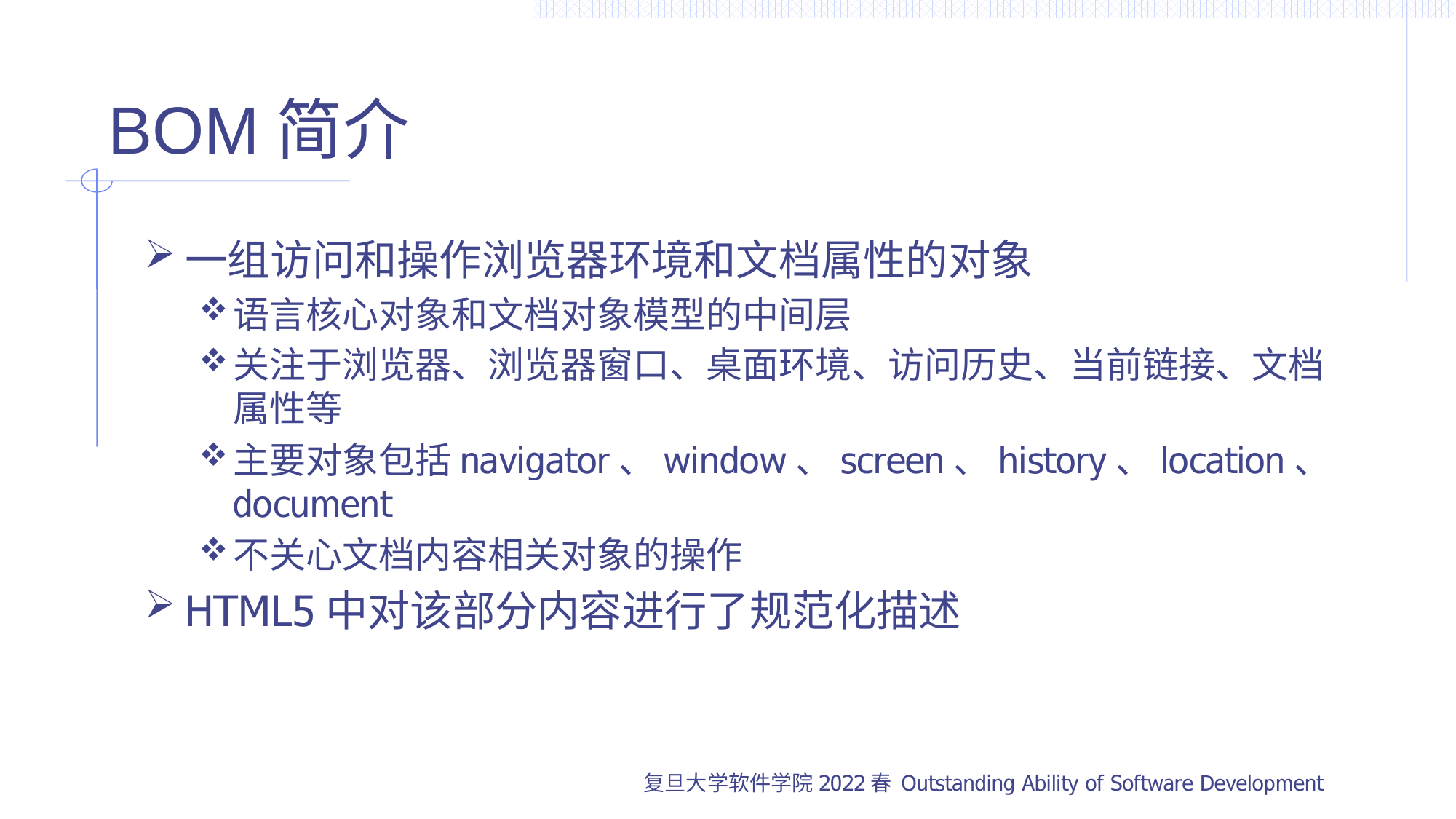

# BOM简介
一组访问和操作浏览器环境和文档属性的对象
语言核心对象和文档对象模型的中间层
关注于浏览器、浏览器窗口、桌面环境、访问历史、当前链接、文档属性等
主要对象包括navigator、window、screen、history、location、document
不关心文档内容相关对象的操作
HTML5中对该部分内容进行了规范化描述